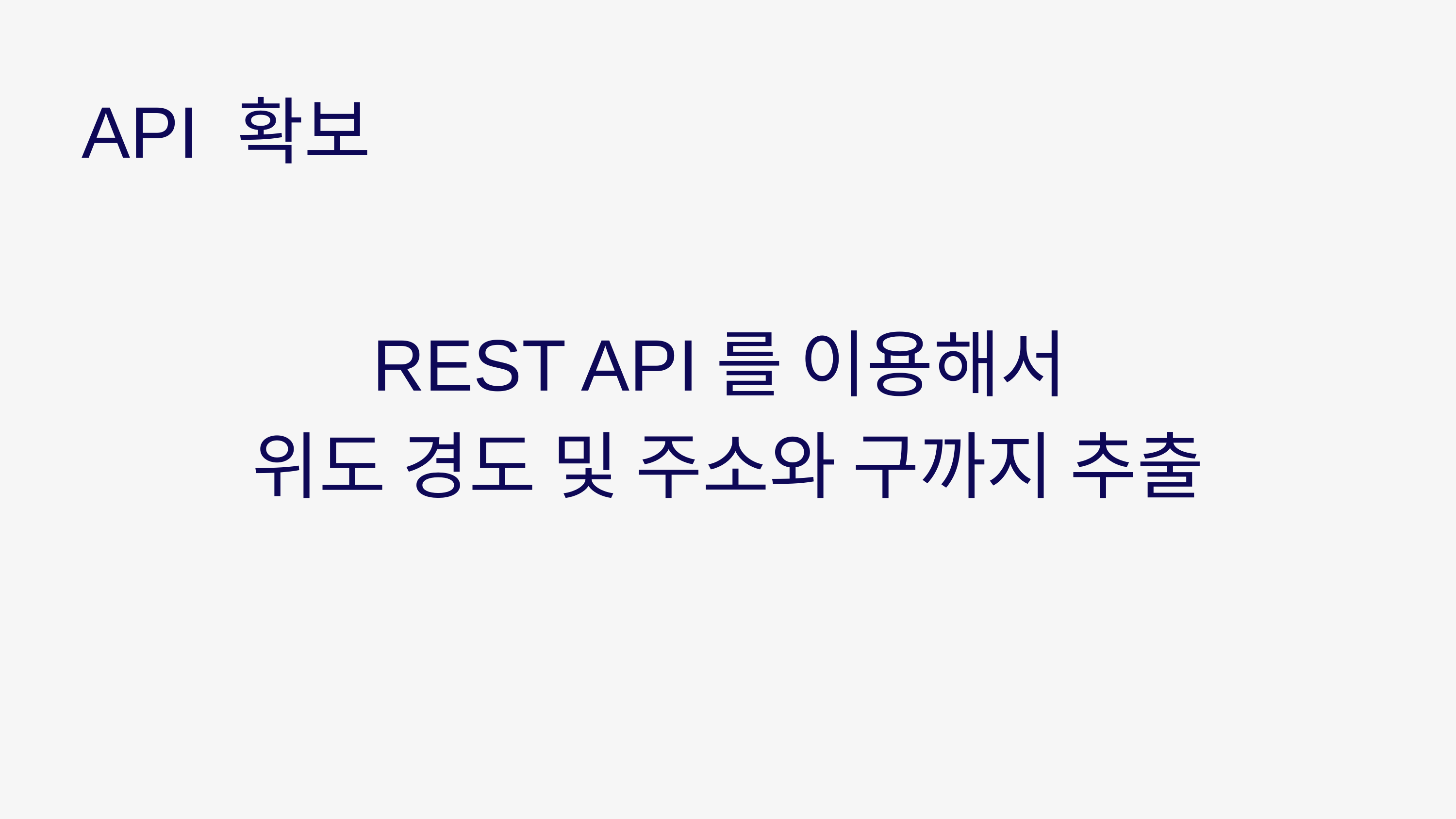

API 확보
REST API를 이용해서
위도 경도 및 주소와 구까지 추출